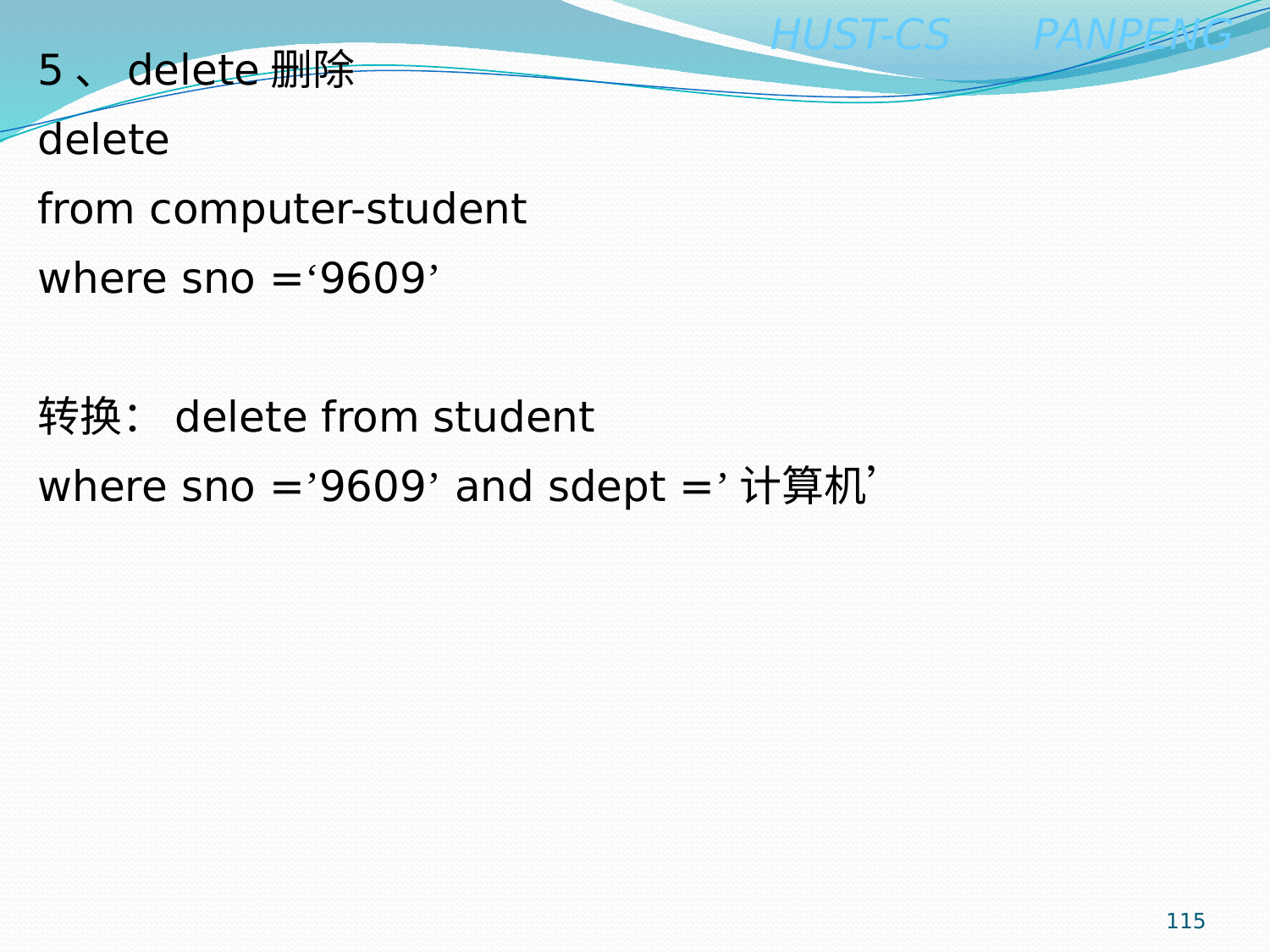

5、delete删除
delete
from computer-student
where sno =‘9609’

转换：delete from student
where sno =’9609’ and sdept =’计算机’

115